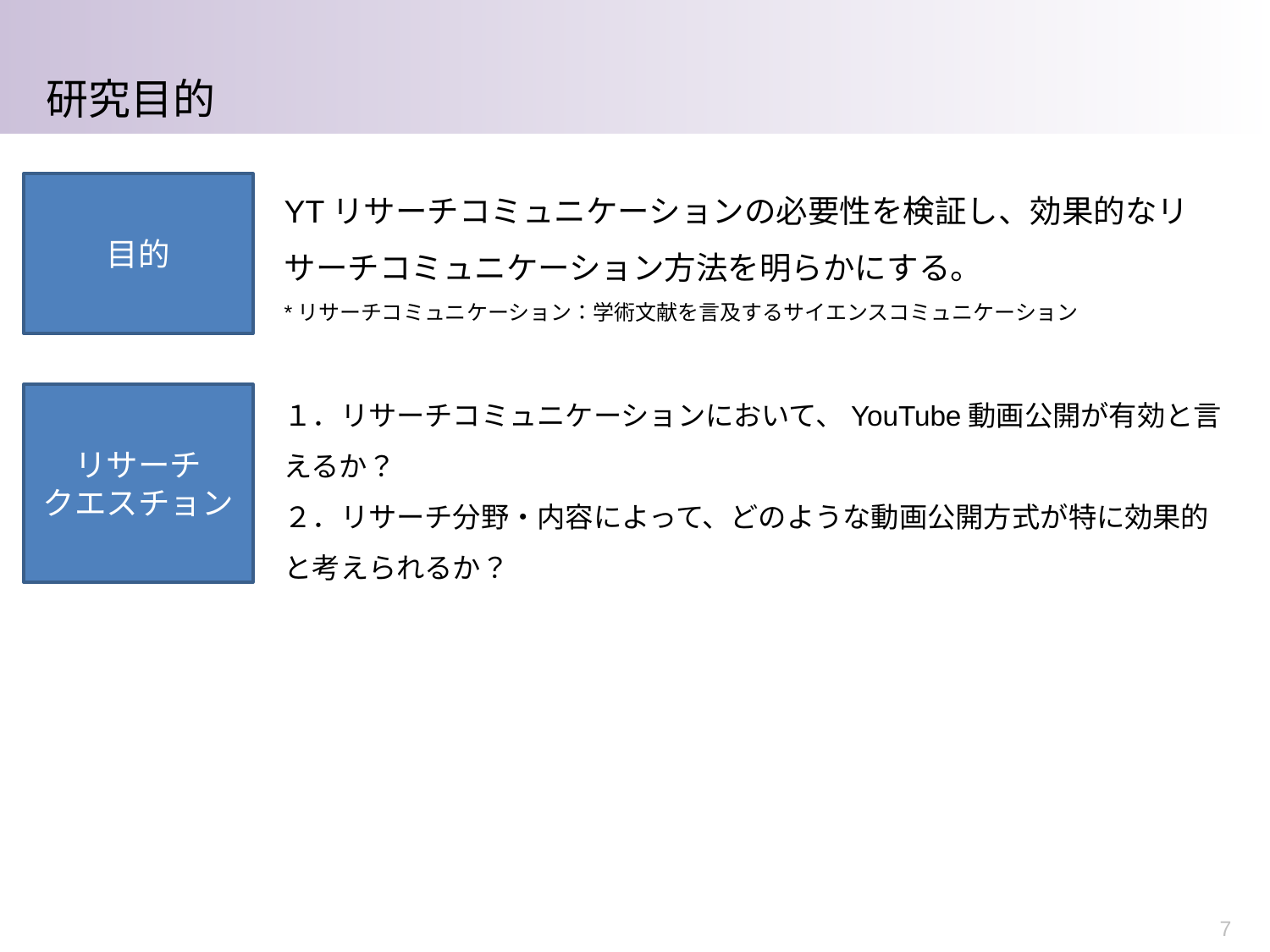

研究目的
YTリサーチコミュニケーションの必要性を検証し、効果的なリサーチコミュニケーション方法を明らかにする。
*リサーチコミュニケーション：学術文献を言及するサイエンスコミュニケーション

１．リサーチコミュニケーションにおいて、YouTube動画公開が有効と言えるか？
２．リサーチ分野・内容によって、どのような動画公開方式が特に効果的と考えられるか？

目的
リサーチ
クエスチョン
7